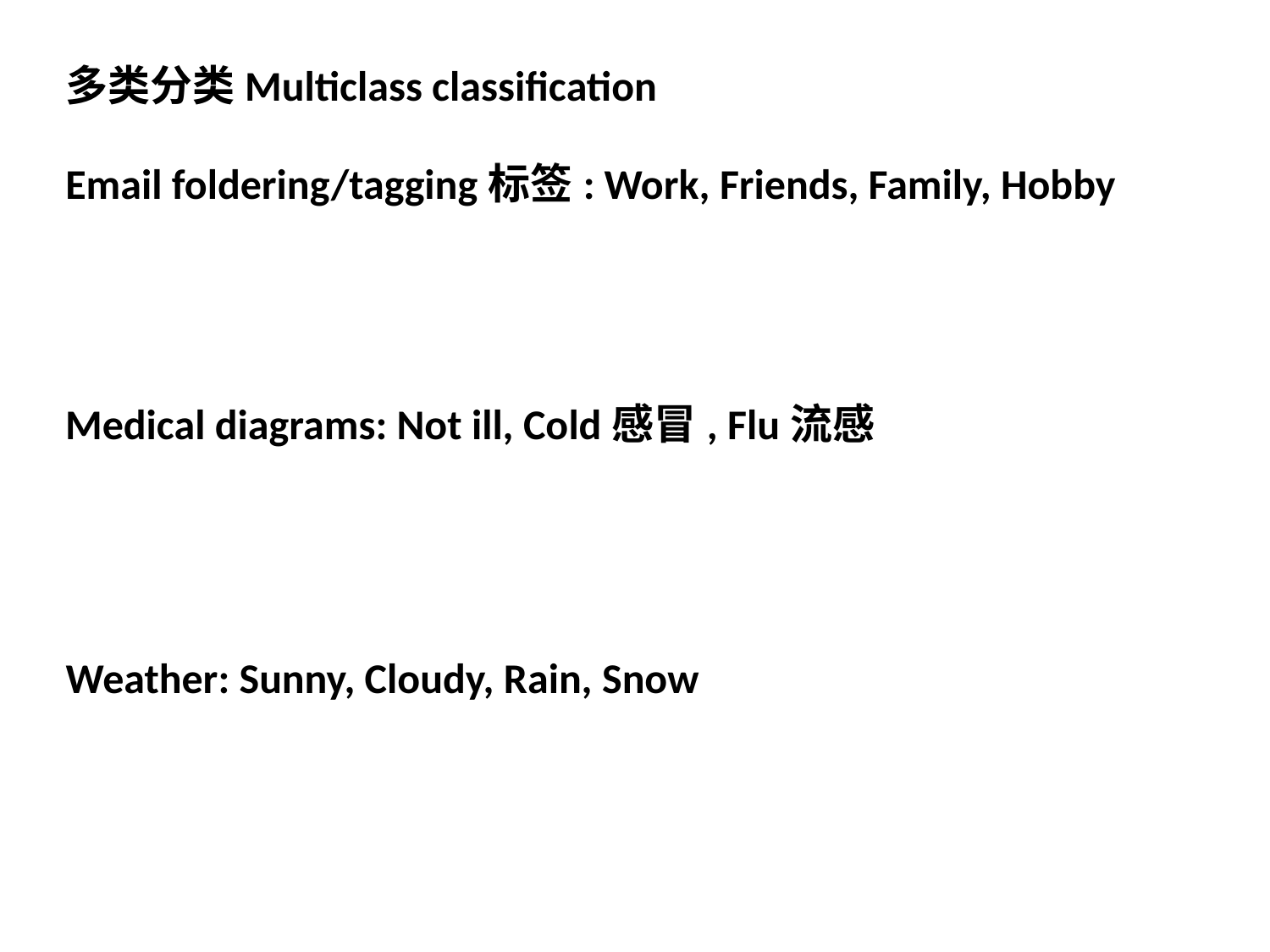

多类分类Multiclass classification
Email foldering/tagging标签: Work, Friends, Family, Hobby
Medical diagrams: Not ill, Cold感冒, Flu流感
Weather: Sunny, Cloudy, Rain, Snow